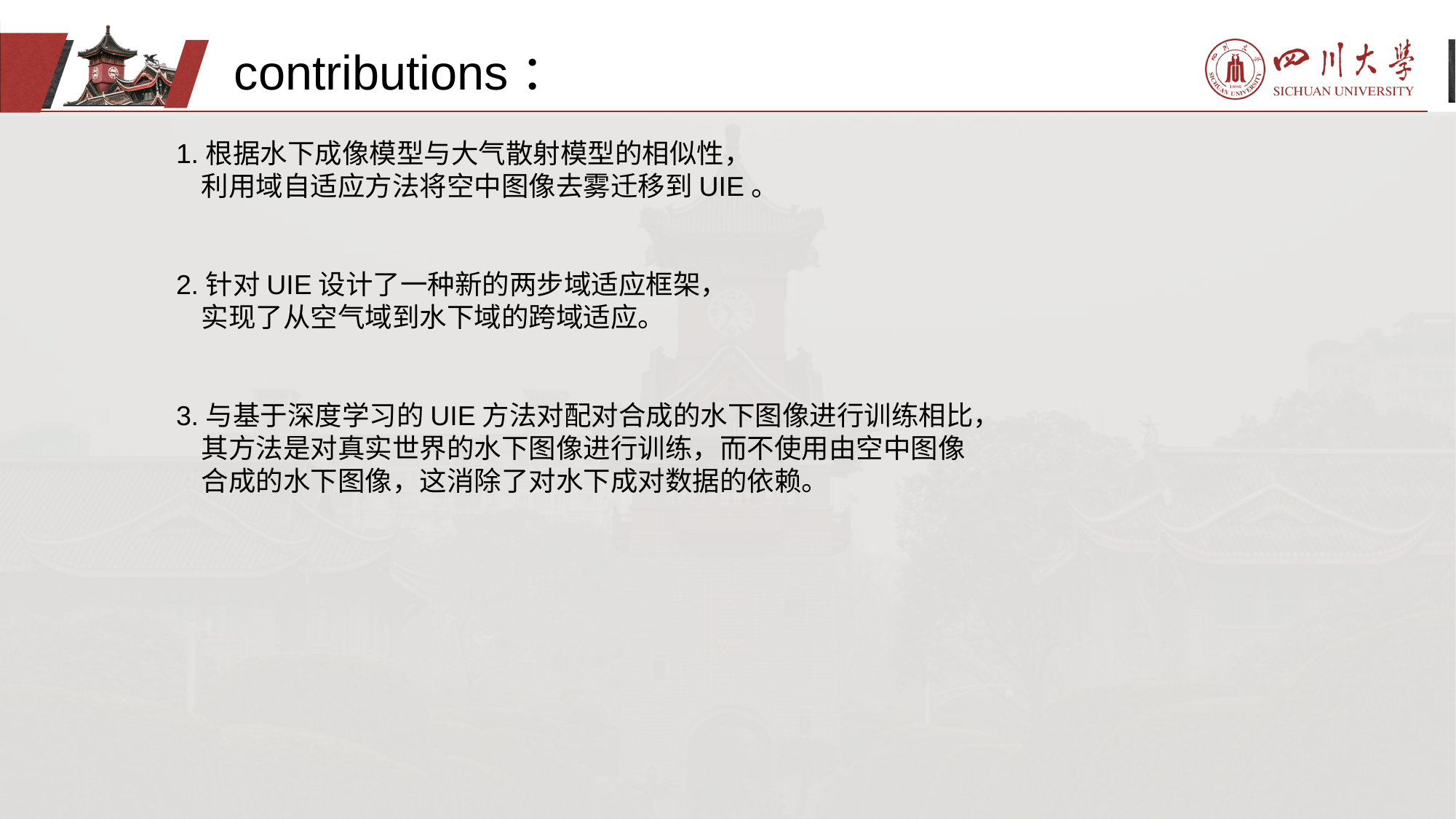

contributions：
1.根据水下成像模型与大气散射模型的相似性，
   利用域自适应方法将空中图像去雾迁移到UIE。

2.针对UIE设计了一种新的两步域适应框架，
   实现了从空气域到水下域的跨域适应。

3.与基于深度学习的UIE方法对配对合成的水下图像进行训练相比，
   其方法是对真实世界的水下图像进行训练，而不使用由空中图像
   合成的水下图像，这消除了对水下成对数据的依赖。